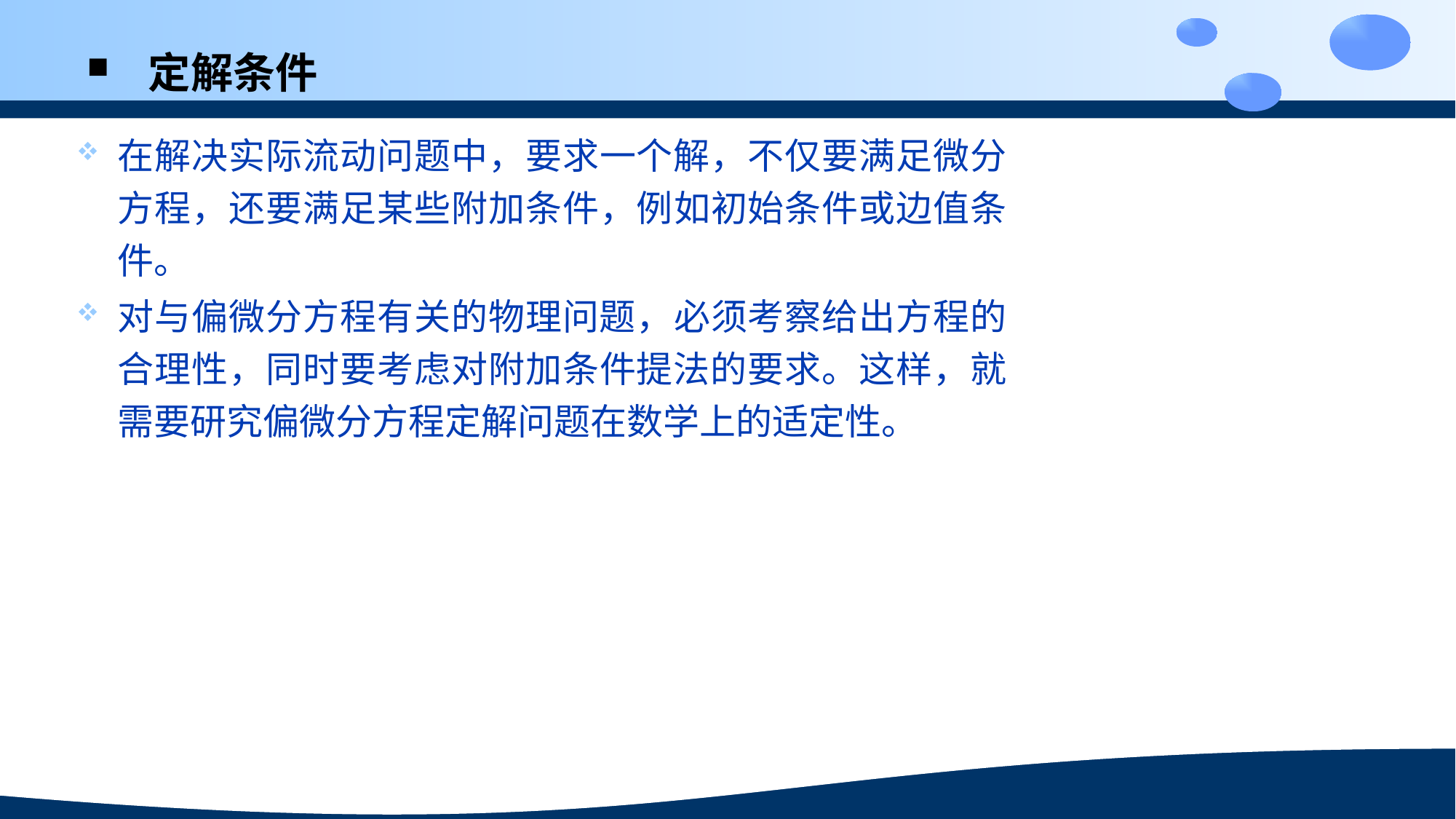

定解条件
在解决实际流动问题中，要求一个解，不仅要满足微分方程，还要满足某些附加条件，例如初始条件或边值条件。
对与偏微分方程有关的物理问题，必须考察给出方程的合理性，同时要考虑对附加条件提法的要求。这样，就需要研究偏微分方程定解问题在数学上的适定性。